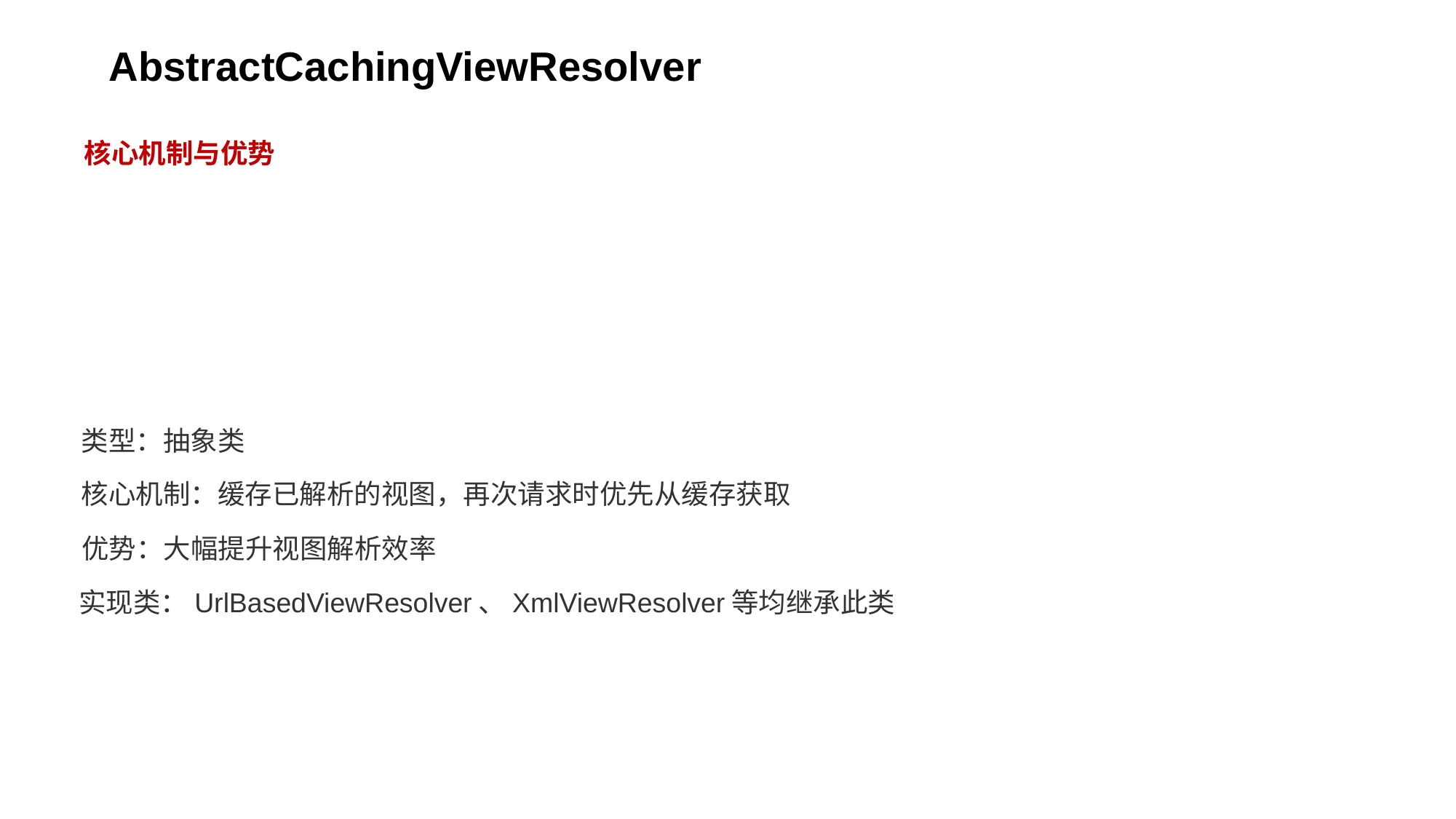

AbstractCachingViewResolver
核心机制与优势
类型：抽象类
核心机制：缓存已解析的视图，再次请求时优先从缓存获取
优势：大幅提升视图解析效率
实现类：UrlBasedViewResolver、XmlViewResolver等均继承此类